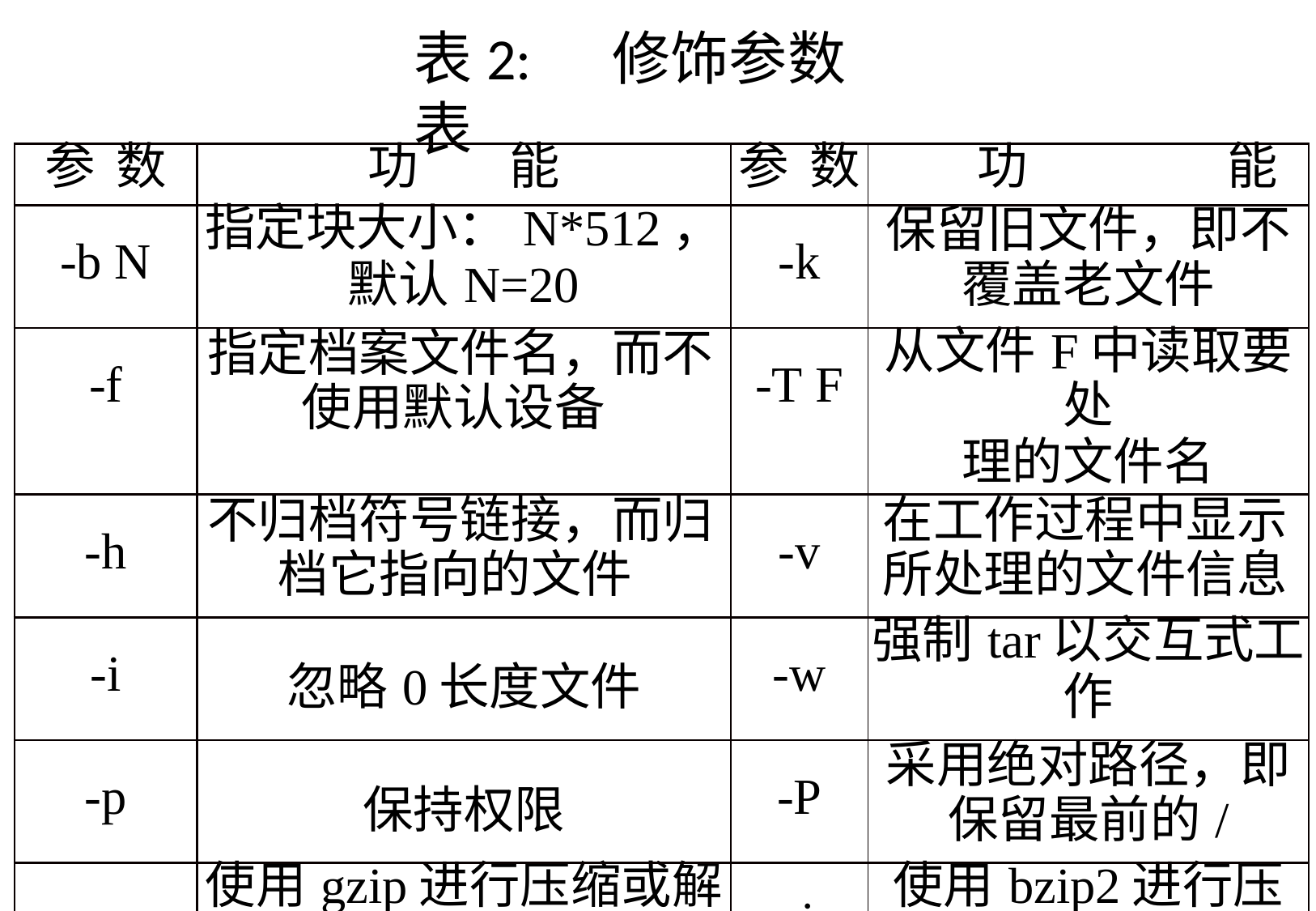

# 表2:	修饰参数表
| 参 数 | 功 能 | 参 数 | 功 能 |
| --- | --- | --- | --- |
| -b N | 指定块大小：N\*512， 默认N=20 | -k | 保留旧文件，即不 覆盖老文件 |
| -f | 指定档案文件名，而不 使用默认设备 | -T F | 从文件F中读取要处 理的文件名 |
| -h | 不归档符号链接，而归 档它指向的文件 | -v | 在工作过程中显示 所处理的文件信息 |
| -i | 忽略0长度文件 | -w | 强制tar以交互式工 作 |
| -p | 保持权限 | -P | 采用绝对路径，即 保留最前的/ |
| -z | 使用gzip进行压缩或解 压缩 | -j | 使用bzip2进行压缩 或解压缩 |